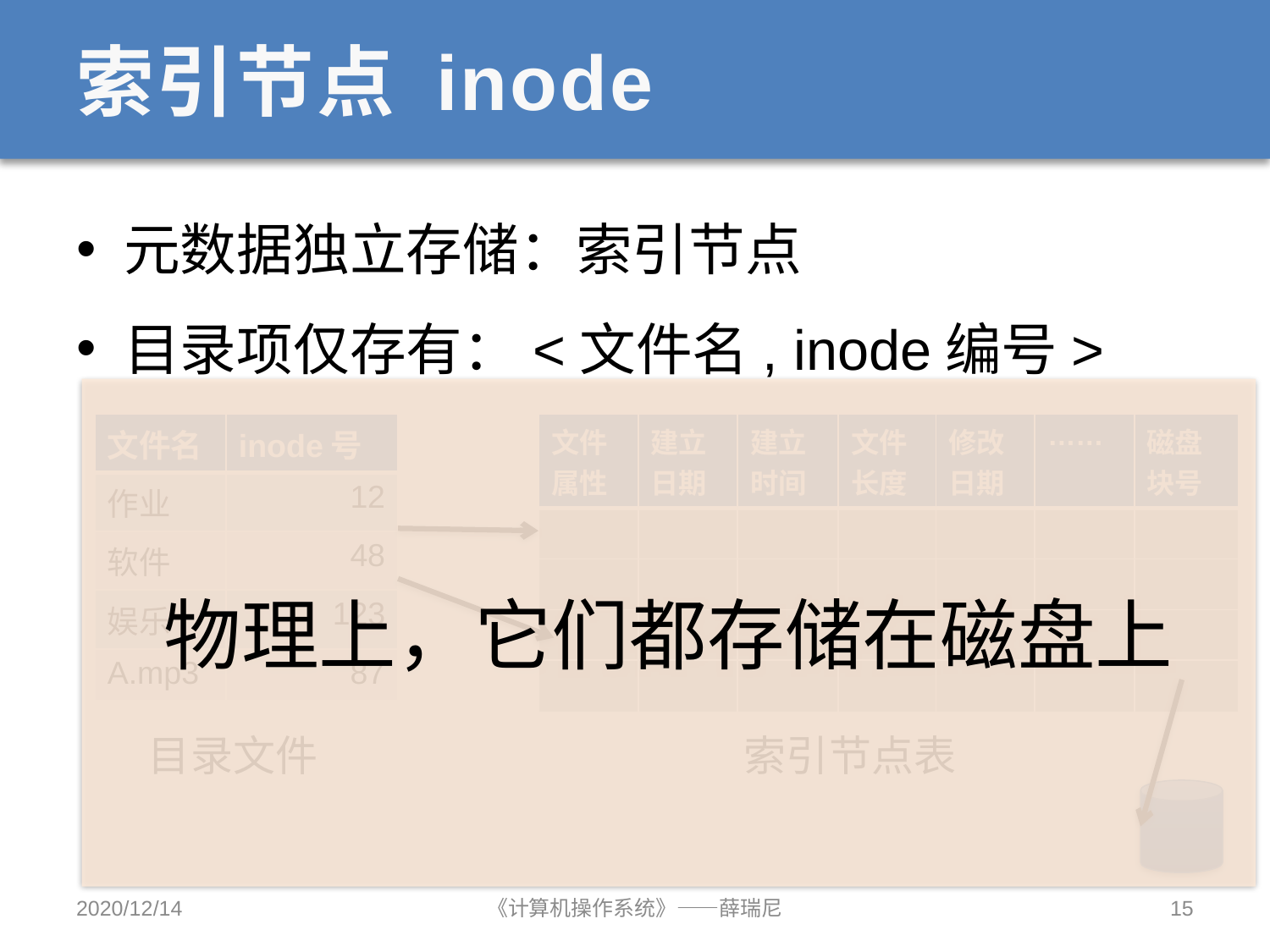

# 索引节点 inode
元数据独立存储：索引节点
目录项仅存有：<文件名, inode编号>

物理上，它们都存储在磁盘上
| 文件名 | inode号 |
| --- | --- |
| 作业 | 12 |
| 软件 | 48 |
| 娱乐 | 123 |
| A.mp3 | 87 |
| 文件属性 | 建立日期 | 建立时间 | 文件长度 | 修改日期 | …… | 磁盘块号 |
| --- | --- | --- | --- | --- | --- | --- |
|  |  |  |  |  |  |  |
|  |  |  |  |  |  |  |
|  |  |  |  |  |  |  |
|  |  |  |  |  |  |  |
索引节点表
目录文件

2020/12/14
《计算机操作系统》——薛瑞尼
15